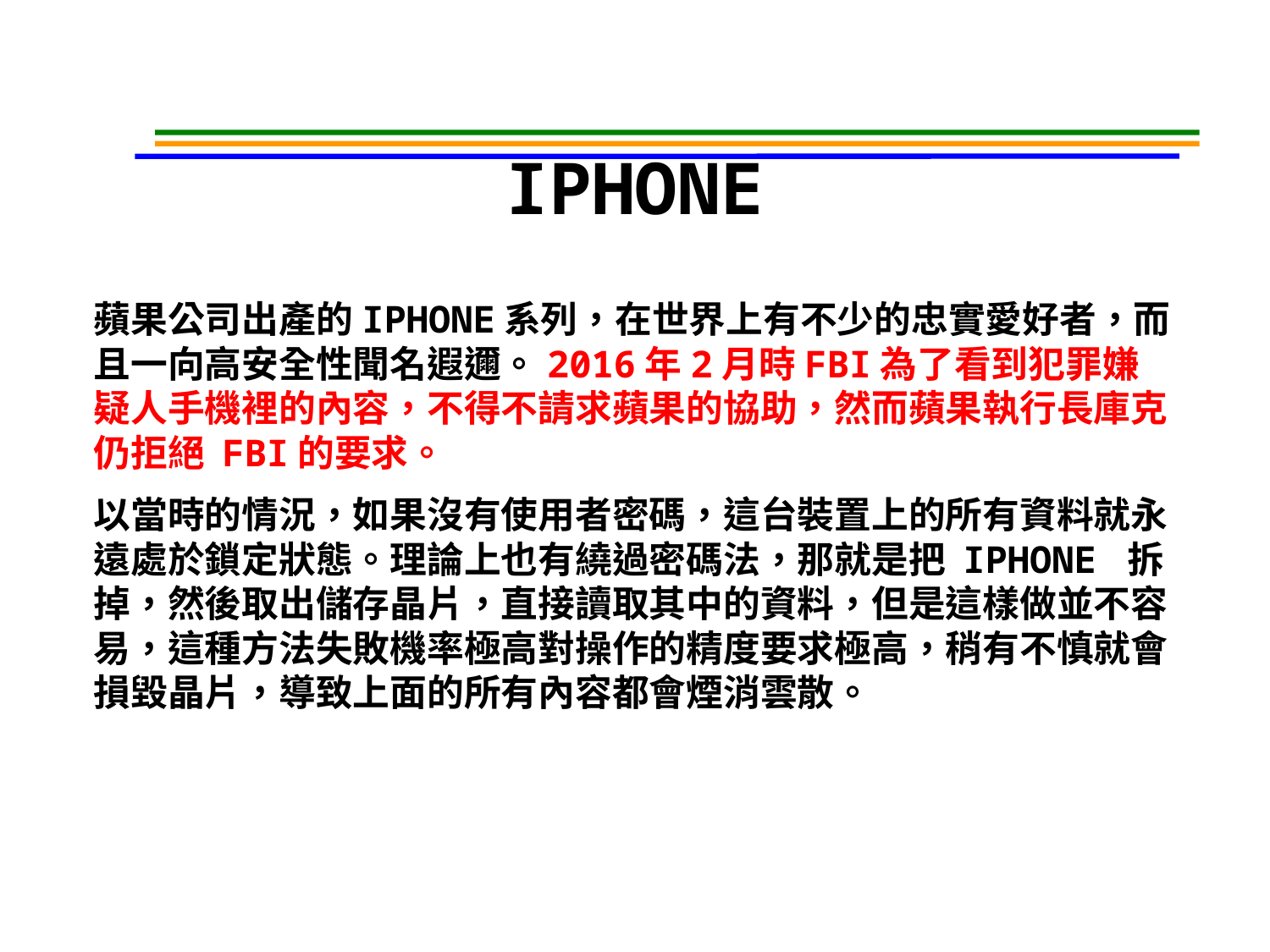

# IPHONE

蘋果公司出產的IPHONE系列，在世界上有不少的忠實愛好者，而且一向高安全性聞名遐邇。2016年2月時FBI為了看到犯罪嫌疑人手機裡的內容，不得不請求蘋果的協助，然而蘋果執行長庫克仍拒絕 FBI的要求。
以當時的情況，如果沒有使用者密碼，這台裝置上的所有資料就永遠處於鎖定狀態。理論上也有繞過密碼法，那就是把 iPhone 拆掉，然後取出儲存晶片，直接讀取其中的資料，但是這樣做並不容易，這種方法失敗機率極高對操作的精度要求極高，稍有不慎就會損毀晶片，導致上面的所有內容都會煙消雲散。